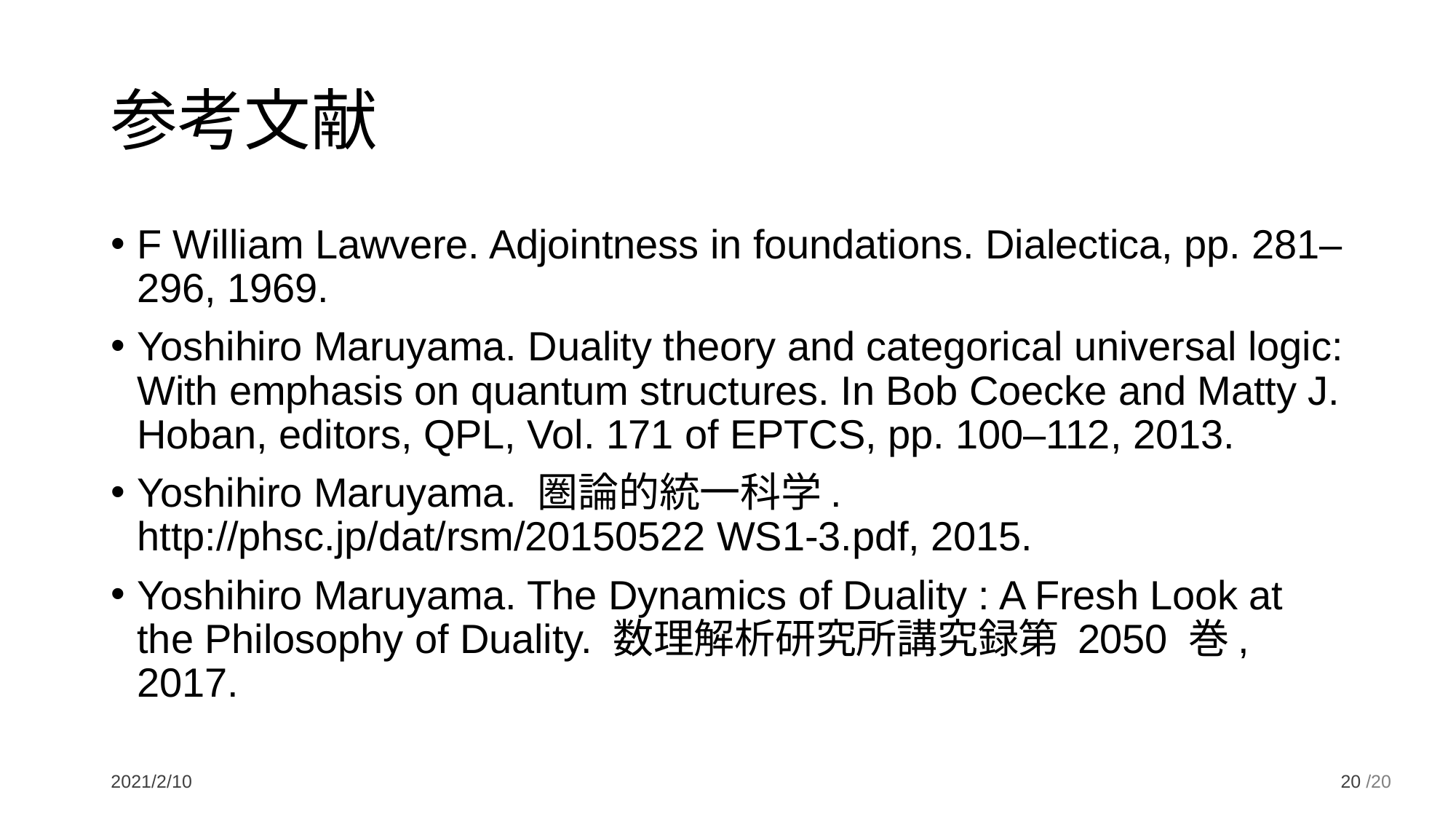

# 参考文献
F William Lawvere. Adjointness in foundations. Dialectica, pp. 281–296, 1969.
Yoshihiro Maruyama. Duality theory and categorical universal logic: With emphasis on quantum structures. In Bob Coecke and Matty J. Hoban, editors, QPL, Vol. 171 of EPTCS, pp. 100–112, 2013.
Yoshihiro Maruyama. 圏論的統一科学. http://phsc.jp/dat/rsm/20150522 WS1-3.pdf, 2015.
Yoshihiro Maruyama. The Dynamics of Duality : A Fresh Look at the Philosophy of Duality. 数理解析研究所講究録第 2050 巻, 2017.

2021/2/10
20